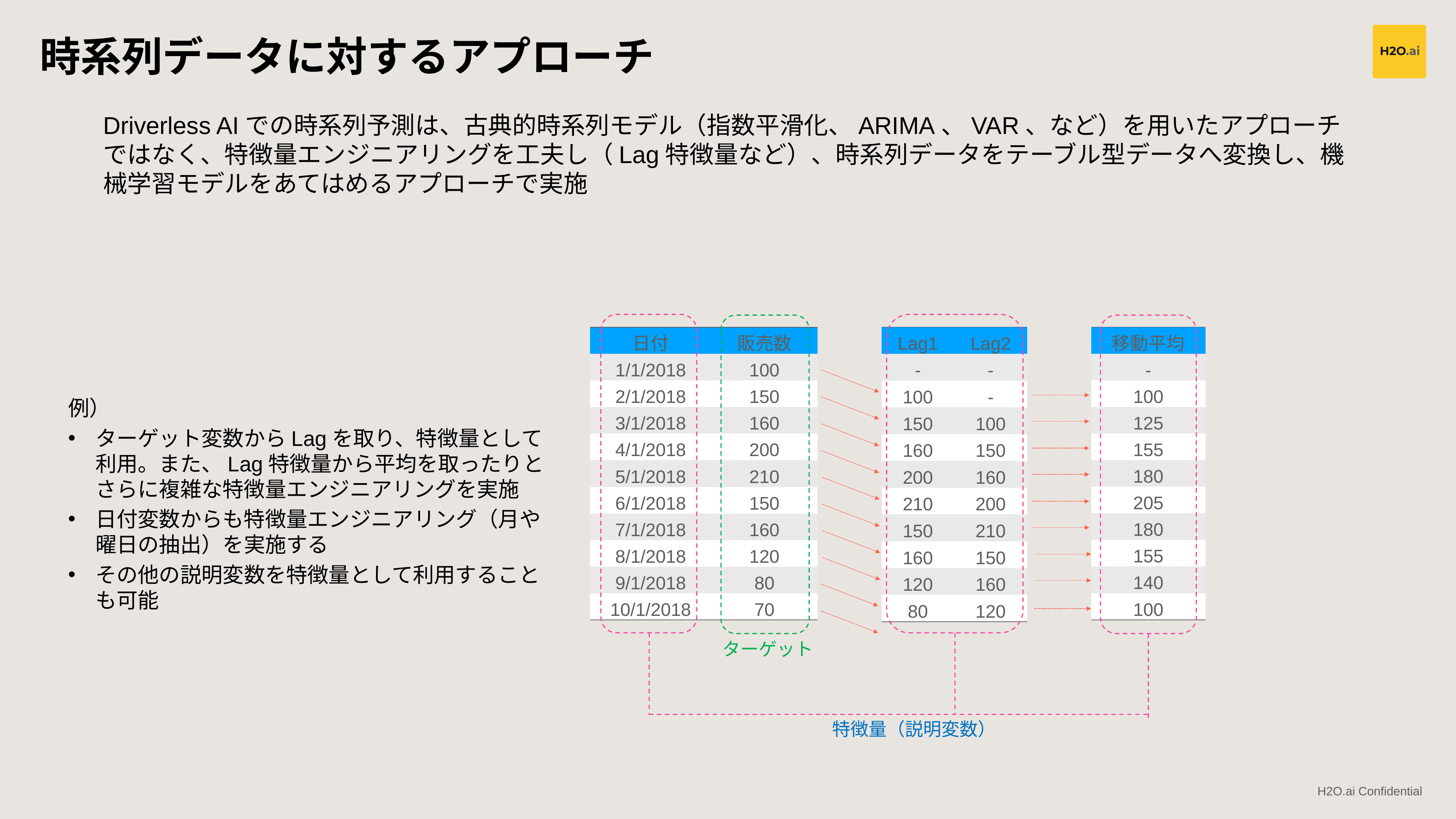

時系列データに対するアプローチ
Driverless AIでの時系列予測は、古典的時系列モデル（指数平滑化、ARIMA、VAR、など）を用いたアプローチではなく、特徴量エンジニアリングを工夫し（Lag特徴量など）、時系列データをテーブル型データへ変換し、機械学習モデルをあてはめるアプローチで実施

| 移動平均 |
| --- |
| - |
| 100 |
| 125 |
| 155 |
| 180 |
| 205 |
| 180 |
| 155 |
| 140 |
| 100 |
| Lag1 | Lag2 |
| --- | --- |
| - | - |
| 100 | - |
| 150 | 100 |
| 160 | 150 |
| 200 | 160 |
| 210 | 200 |
| 150 | 210 |
| 160 | 150 |
| 120 | 160 |
| 80 | 120 |
| 日付 | 販売数 |
| --- | --- |
| 1/1/2018 | 100 |
| 2/1/2018 | 150 |
| 3/1/2018 | 160 |
| 4/1/2018 | 200 |
| 5/1/2018 | 210 |
| 6/1/2018 | 150 |
| 7/1/2018 | 160 |
| 8/1/2018 | 120 |
| 9/1/2018 | 80 |
| 10/1/2018 | 70 |
例）
ターゲット変数からLagを取り、特徴量として利用。また、Lag特徴量から平均を取ったりとさらに複雑な特徴量エンジニアリングを実施
日付変数からも特徴量エンジニアリング（月や曜日の抽出）を実施する
その他の説明変数を特徴量として利用することも可能
ターゲット
特徴量（説明変数）